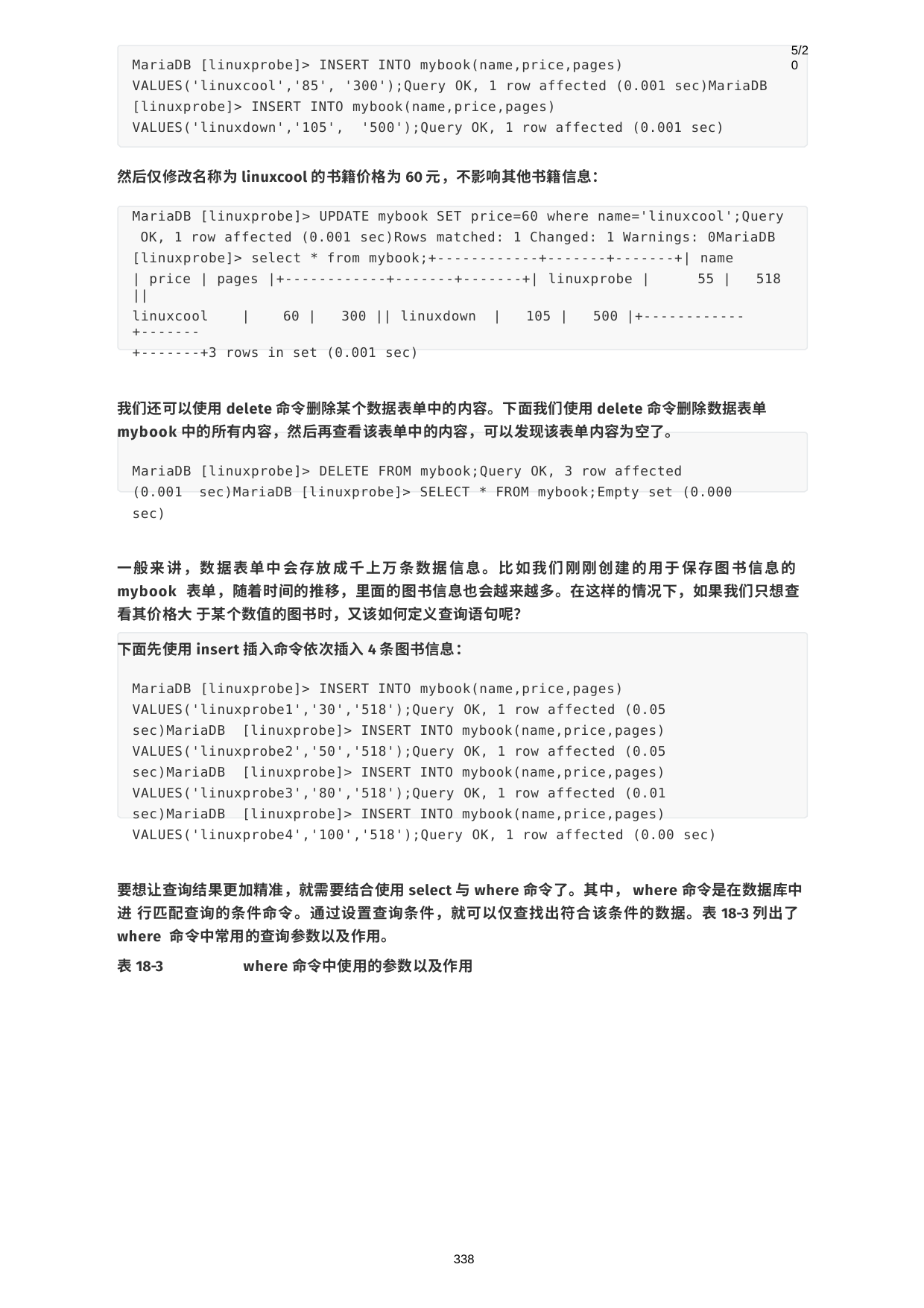

5/20

MariaDB [linuxprobe]> INSERT INTO mybook(name,price,pages)  VALUES('linuxcool','85', '300');Query OK, 1 row affected (0.001 sec)MariaDB  [linuxprobe]> INSERT INTO mybook(name,price,pages) VALUES('linuxdown','105',  '500');Query OK, 1 row affected (0.001 sec)
然后仅修改名称为linuxcool的书籍价格为60元，不影响其他书籍信息：

MariaDB [linuxprobe]> UPDATE mybook SET price=60 where name='linuxcool';Query  OK, 1 row affected (0.001 sec)Rows matched: 1 Changed: 1 Warnings: 0MariaDB  [linuxprobe]> select * from mybook;+------------+-------+-------+| name
| price | pages |+------------+-------+-------+| linuxprobe |	55 |	518 ||
linuxcool	|	60 |	300 || linuxdown	|	105 |	500 |+------------+-------
+-------+3 rows in set (0.001 sec)

我们还可以使用delete命令删除某个数据表单中的内容。下面我们使用delete命令删除数据表单
mybook中的所有内容，然后再查看该表单中的内容，可以发现该表单内容为空了。

MariaDB [linuxprobe]> DELETE FROM mybook;Query OK, 3 row affected (0.001  sec)MariaDB [linuxprobe]> SELECT * FROM mybook;Empty set (0.000 sec)

一般来讲，数据表单中会存放成千上万条数据信息。比如我们刚刚创建的用于保存图书信息的mybook 表单，随着时间的推移，里面的图书信息也会越来越多。在这样的情况下，如果我们只想查看其价格大 于某个数值的图书时，又该如何定义查询语句呢？
下面先使用insert插入命令依次插入4条图书信息：

MariaDB [linuxprobe]> INSERT INTO mybook(name,price,pages)  VALUES('linuxprobe1','30','518');Query OK, 1 row affected (0.05 sec)MariaDB  [linuxprobe]> INSERT INTO mybook(name,price,pages)  VALUES('linuxprobe2','50','518');Query OK, 1 row affected (0.05 sec)MariaDB  [linuxprobe]> INSERT INTO mybook(name,price,pages)  VALUES('linuxprobe3','80','518');Query OK, 1 row affected (0.01 sec)MariaDB  [linuxprobe]> INSERT INTO mybook(name,price,pages)  VALUES('linuxprobe4','100','518');Query OK, 1 row affected (0.00 sec)

要想让查询结果更加精准，就需要结合使用select与where命令了。其中，where命令是在数据库中进 行匹配查询的条件命令。通过设置查询条件，就可以仅查找出符合该条件的数据。表18-3列出了where 命令中常用的查询参数以及作用。

表18-3	where命令中使用的参数以及作用

338